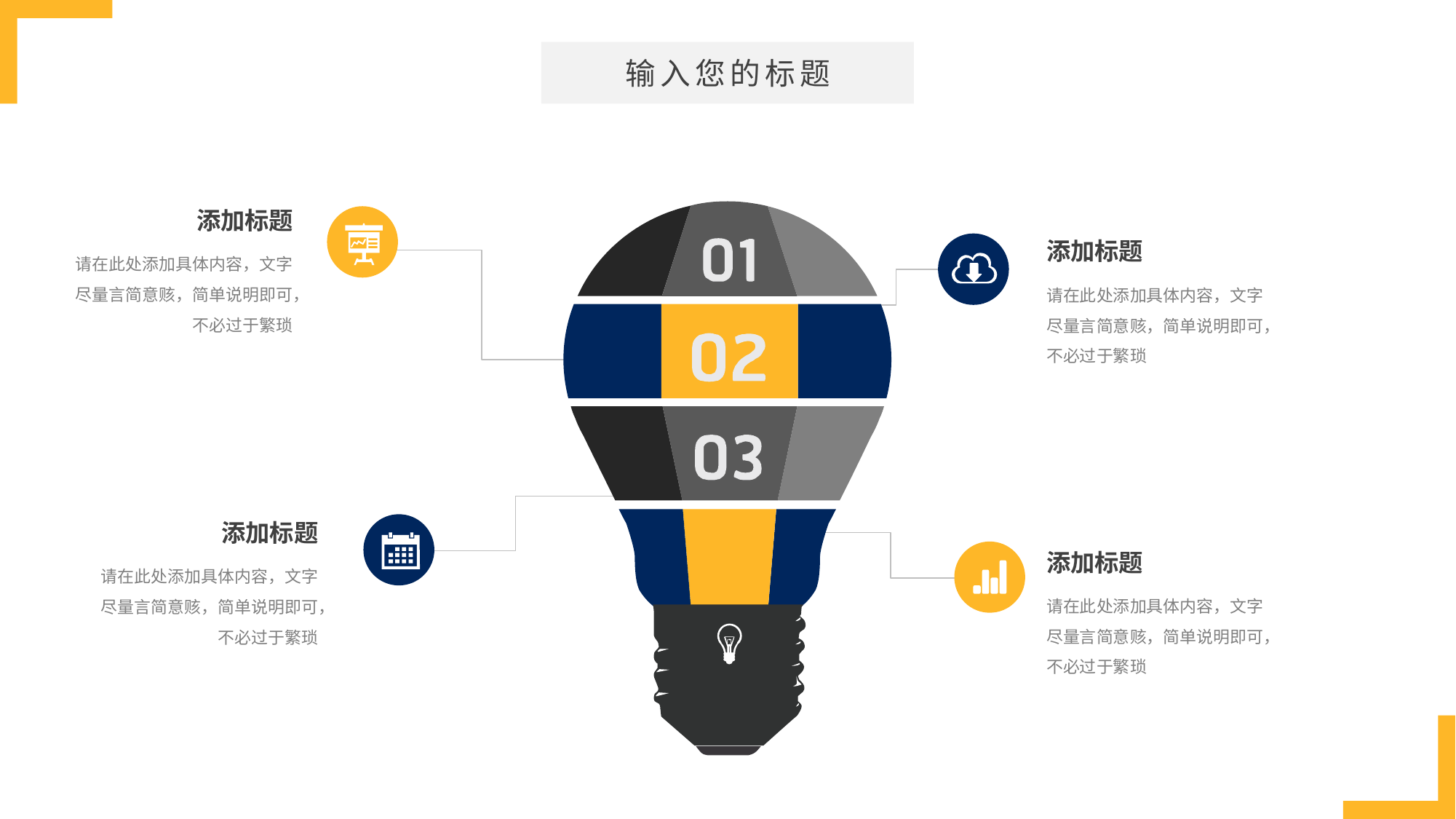

输入您的标题
添加标题

添加标题

请在此处添加具体内容，文字尽量言简意赅，简单说明即可，不必过于繁琐

请在此处添加具体内容，文字尽量言简意赅，简单说明即可，不必过于繁琐

添加标题

添加标题
请在此处添加具体内容，文字尽量言简意赅，简单说明即可，不必过于繁琐

请在此处添加具体内容，文字尽量言简意赅，简单说明即可，不必过于繁琐